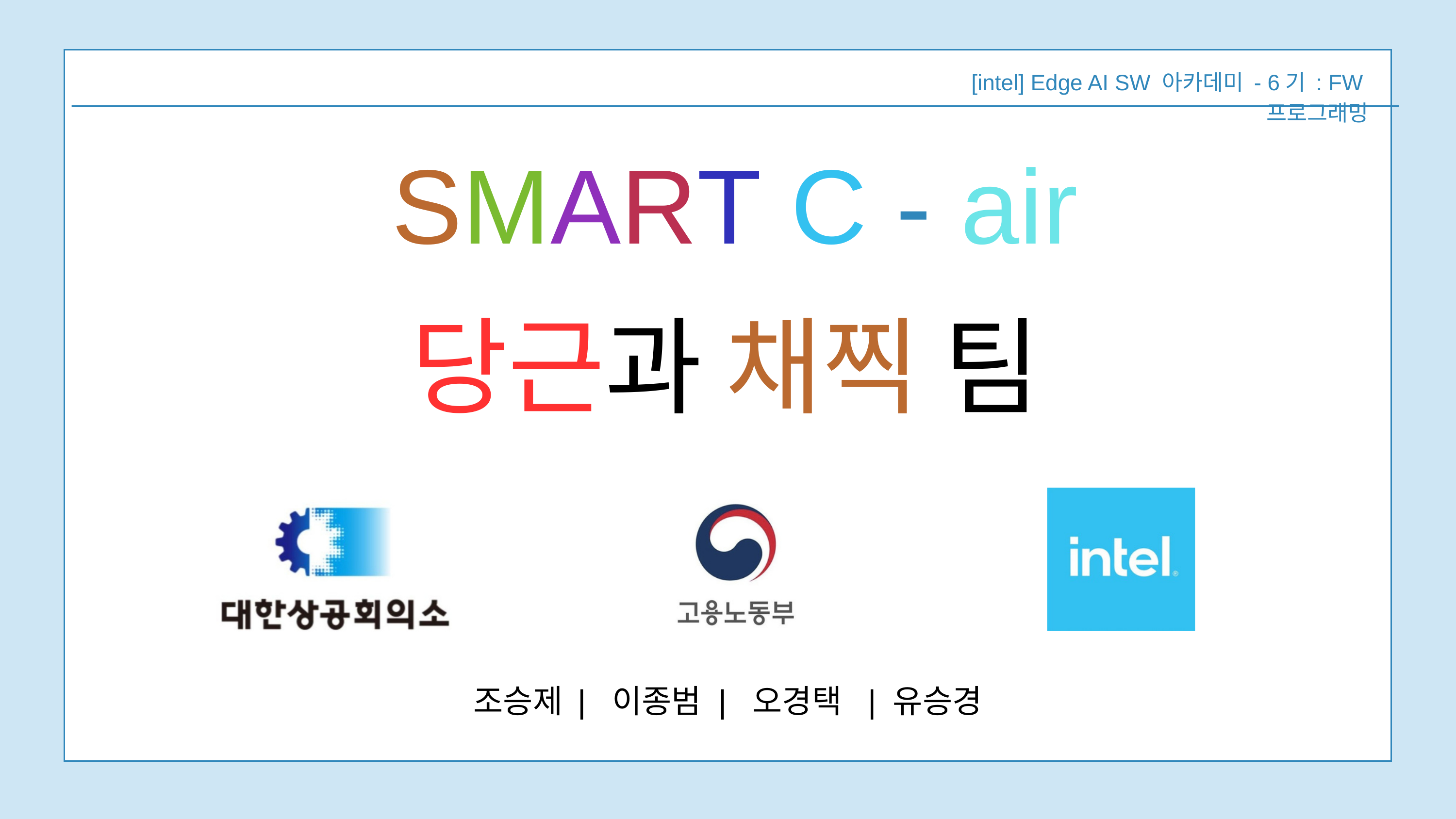

[intel] Edge AI SW 아카데미 - 6기 : FW프로그래밍

SMART C - air
당근과 채찍 팀

조승제 |  이종범 |  오경택  | 유승경